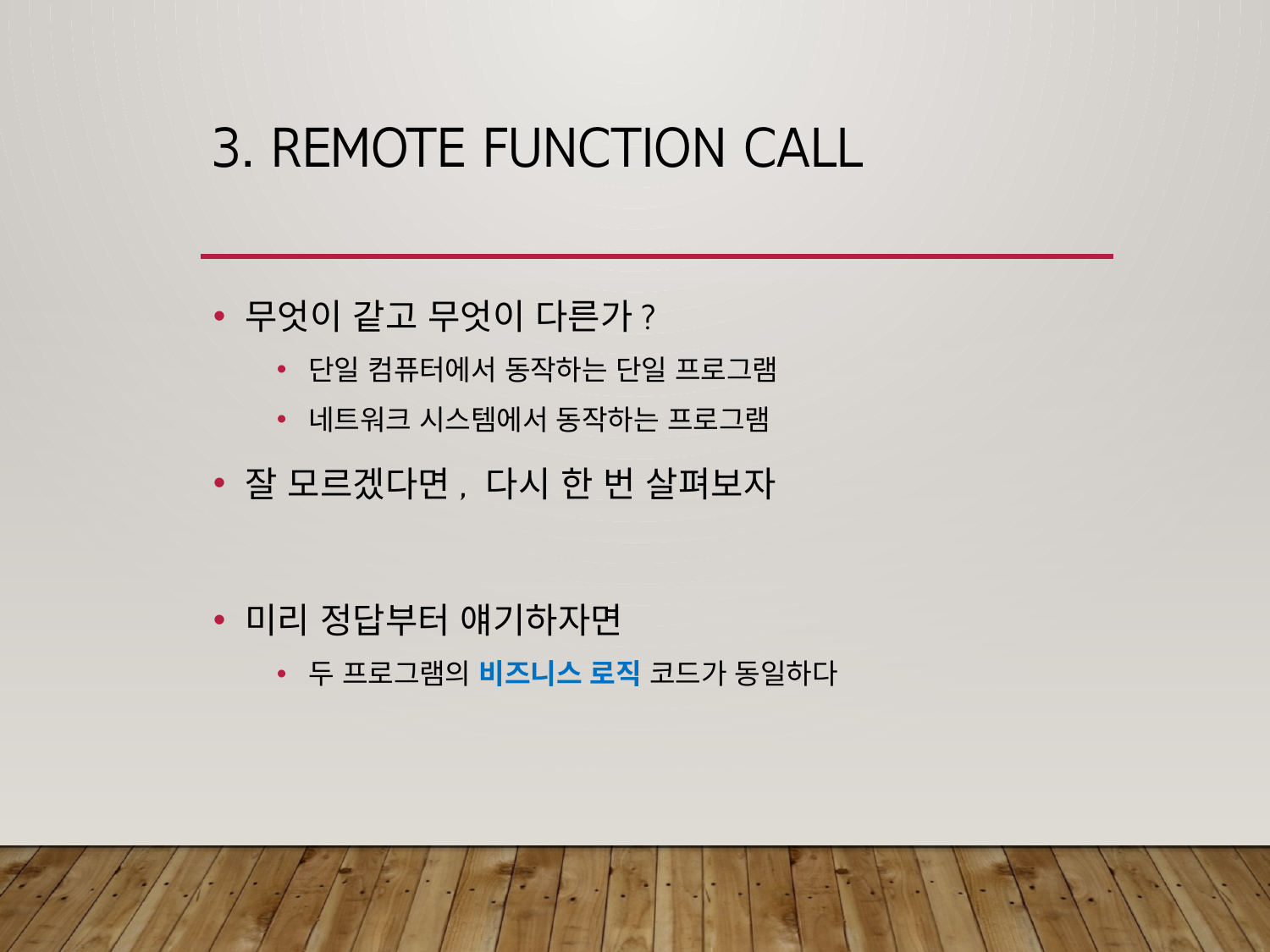

# 3. Remote Function Call
무엇이 같고 무엇이 다른가?
단일 컴퓨터에서 동작하는 단일 프로그램
네트워크 시스템에서 동작하는 프로그램
잘 모르겠다면, 다시 한 번 살펴보자

미리 정답부터 얘기하자면
두 프로그램의 비즈니스 로직 코드가 동일하다